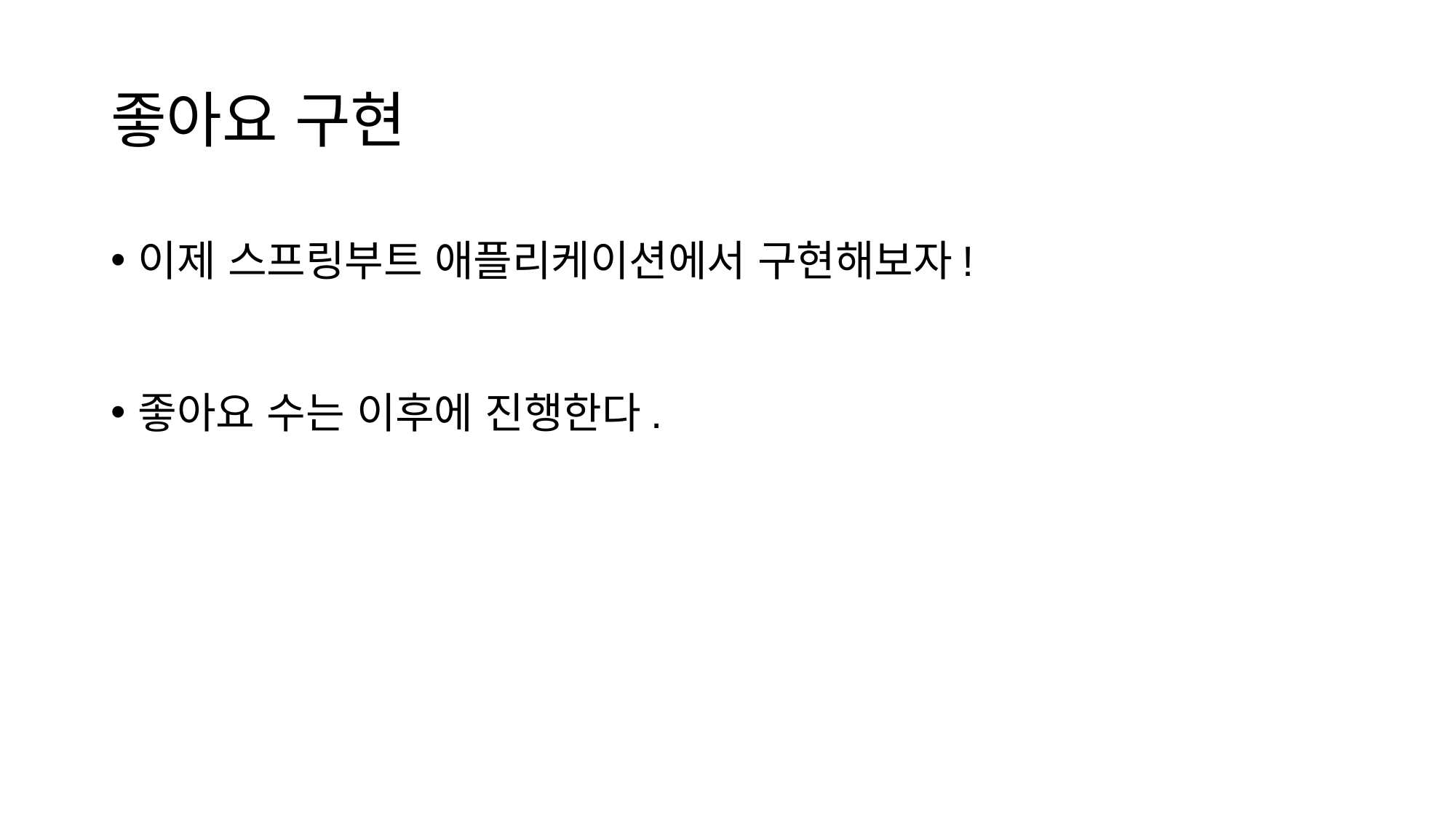

# 좋아요 구현
이제 스프링부트 애플리케이션에서 구현해보자!

좋아요 수는 이후에 진행한다.